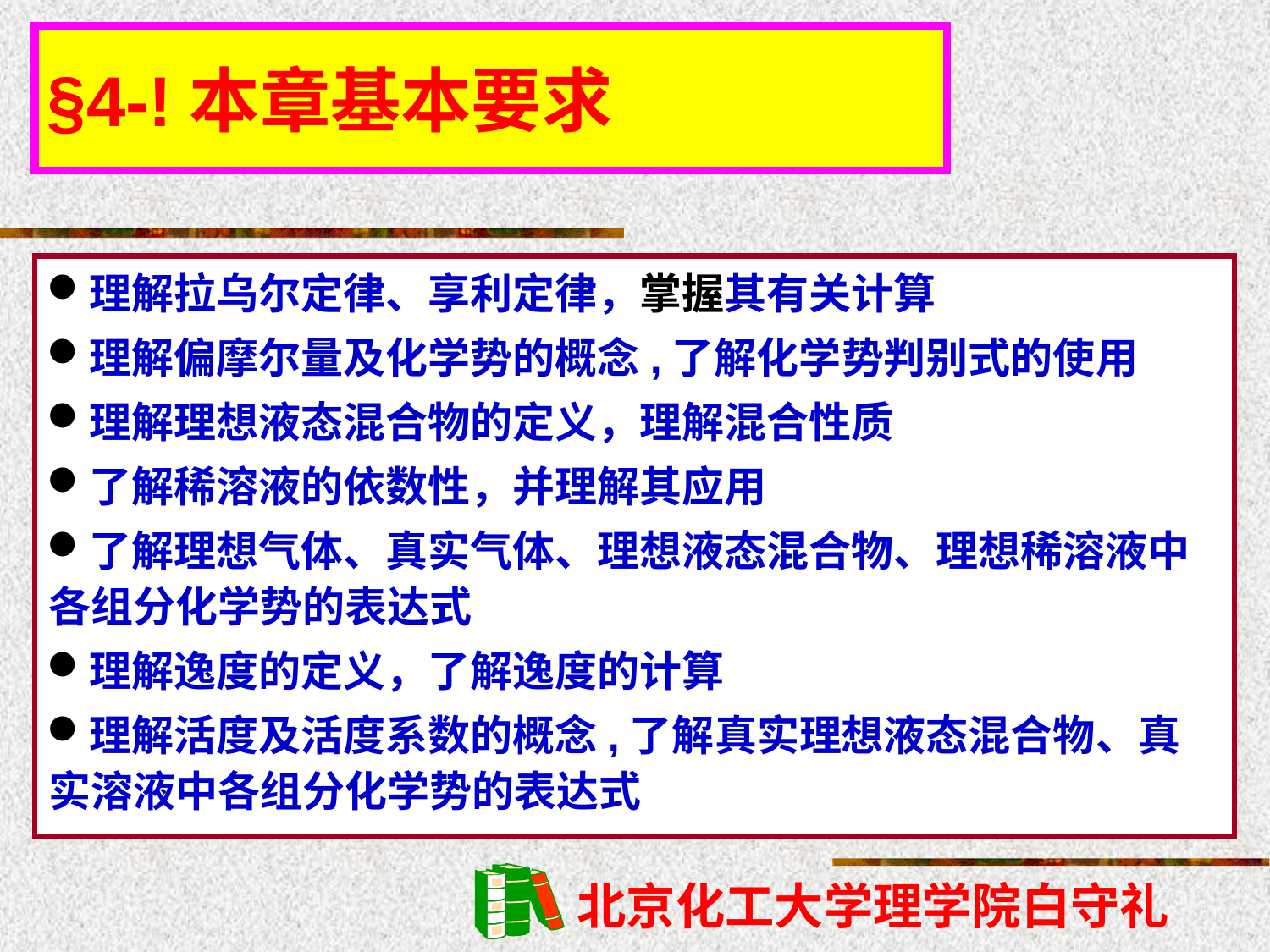

§4-!本章基本要求
理解拉乌尔定律、享利定律，掌握其有关计算
理解偏摩尔量及化学势的概念,了解化学势判别式的使用
理解理想液态混合物的定义，理解混合性质
了解稀溶液的依数性，并理解其应用
了解理想气体、真实气体、理想液态混合物、理想稀溶液中各组分化学势的表达式
理解逸度的定义，了解逸度的计算
理解活度及活度系数的概念,了解真实理想液态混合物、真实溶液中各组分化学势的表达式